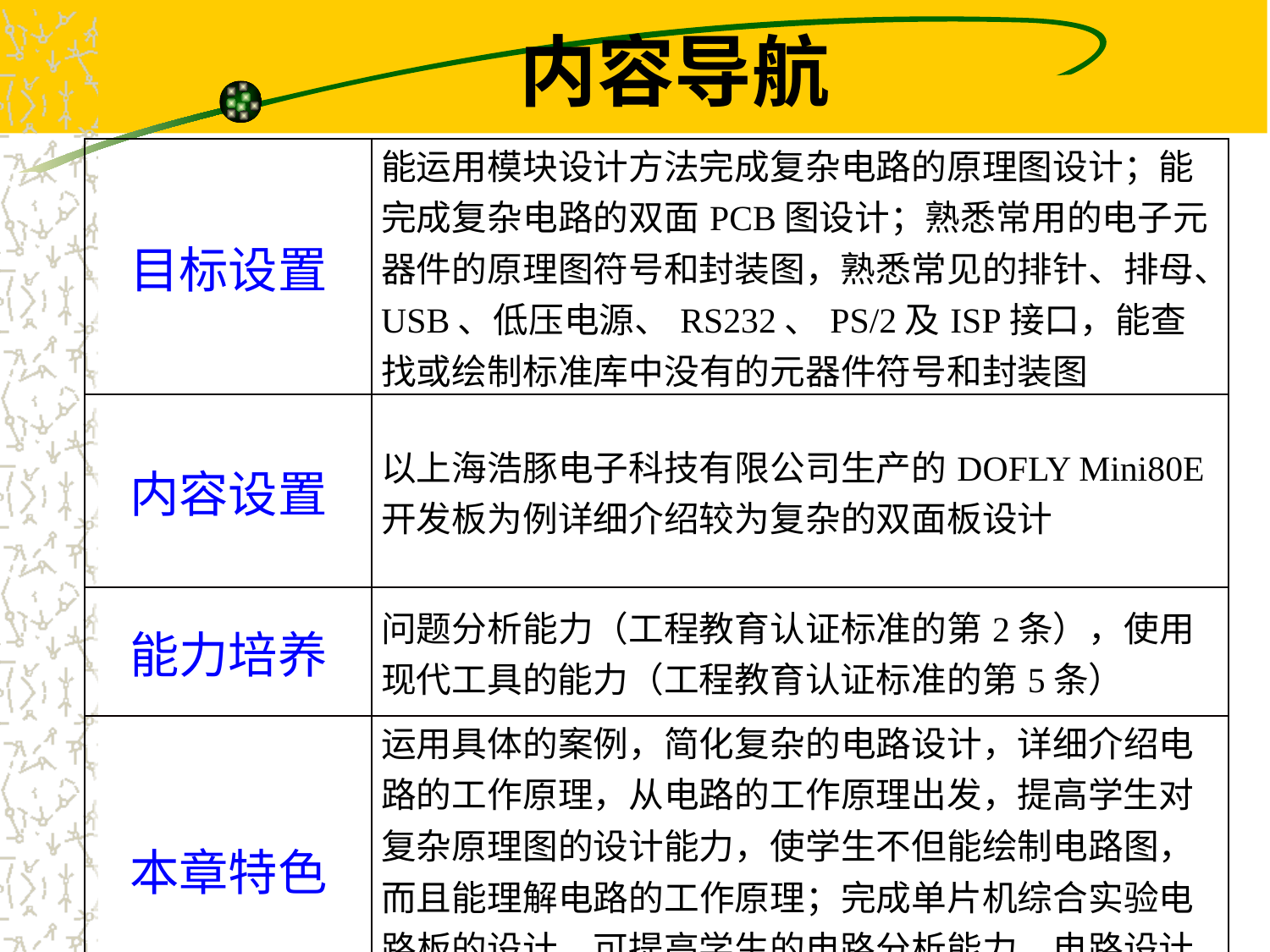

# 内容导航
| 目标设置 | 能运用模块设计方法完成复杂电路的原理图设计；能完成复杂电路的双面PCB图设计；熟悉常用的电子元器件的原理图符号和封装图，熟悉常见的排针、排母、USB、低压电源、RS232、PS/2及ISP接口，能查找或绘制标准库中没有的元器件符号和封装图 |
| --- | --- |
| 内容设置 | 以上海浩豚电子科技有限公司生产的DOFLY Mini80E开发板为例详细介绍较为复杂的双面板设计 |
| 能力培养 | 问题分析能力（工程教育认证标准的第2条），使用现代工具的能力（工程教育认证标准的第5条） |
| 本章特色 | 运用具体的案例，简化复杂的电路设计，详细介绍电路的工作原理，从电路的工作原理出发，提高学生对复杂原理图的设计能力，使学生不但能绘制电路图，而且能理解电路的工作原理；完成单片机综合实验电路板的设计，可提高学生的电路分析能力、电路设计能力、元器件的识别能力及软件操作能力 |